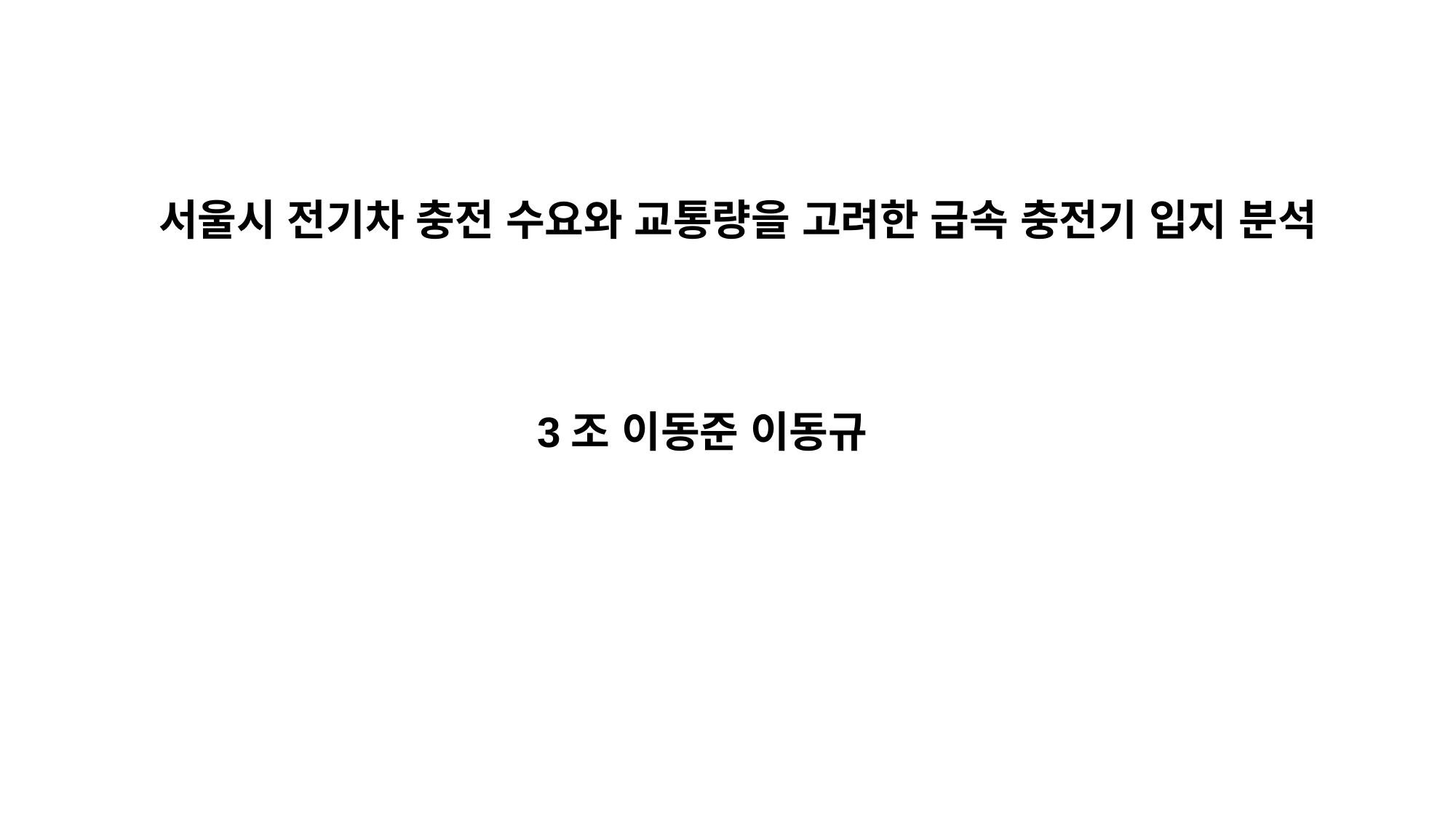

서울시 전기차 충전 수요와 교통량을 고려한 급속 충전기 입지 분석
3조 이동준 이동규